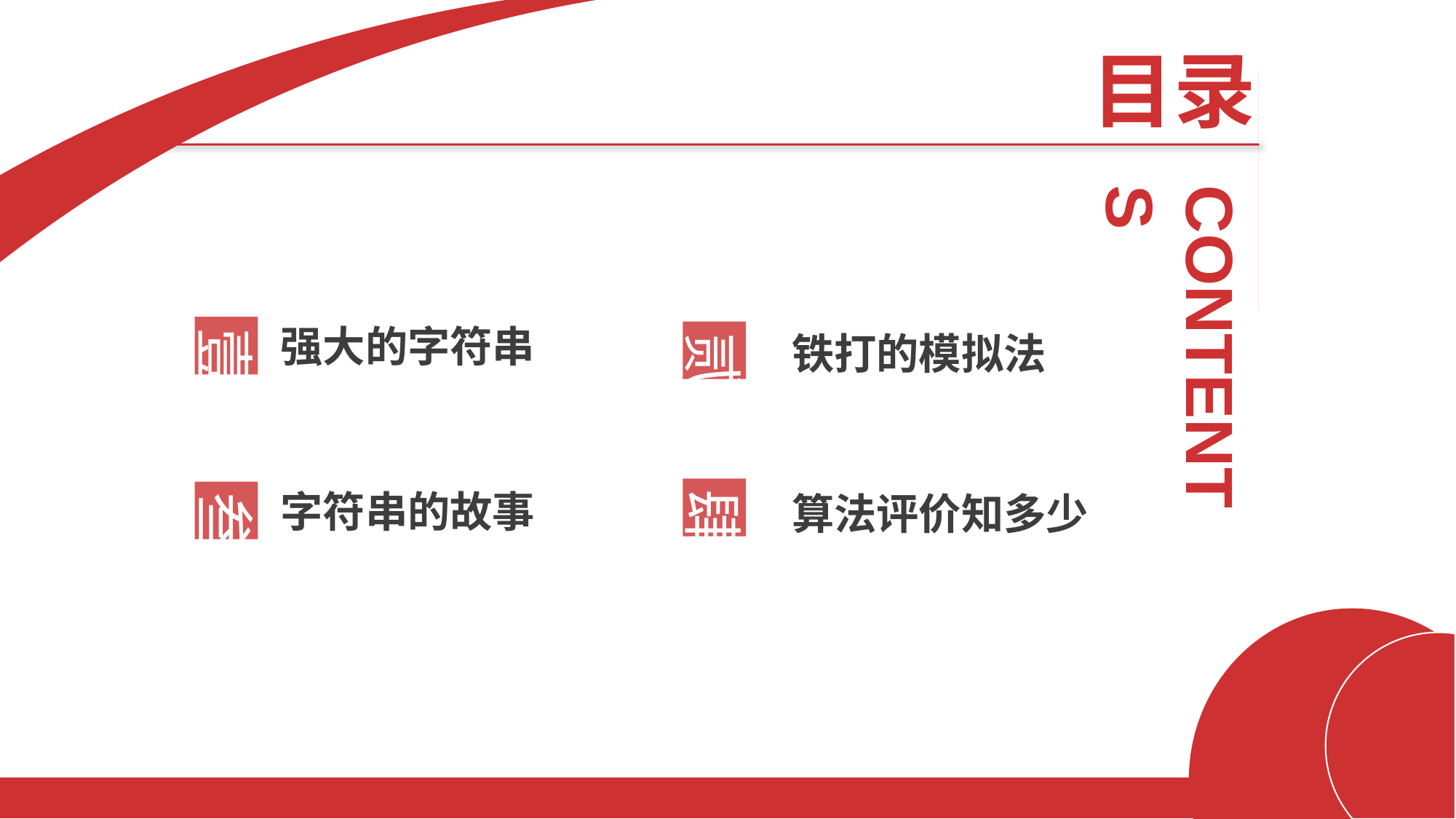

目录
CONTENTS
强大的字符串
壹
铁打的模拟法
贰
肆
字符串的故事
算法评价知多少
叁